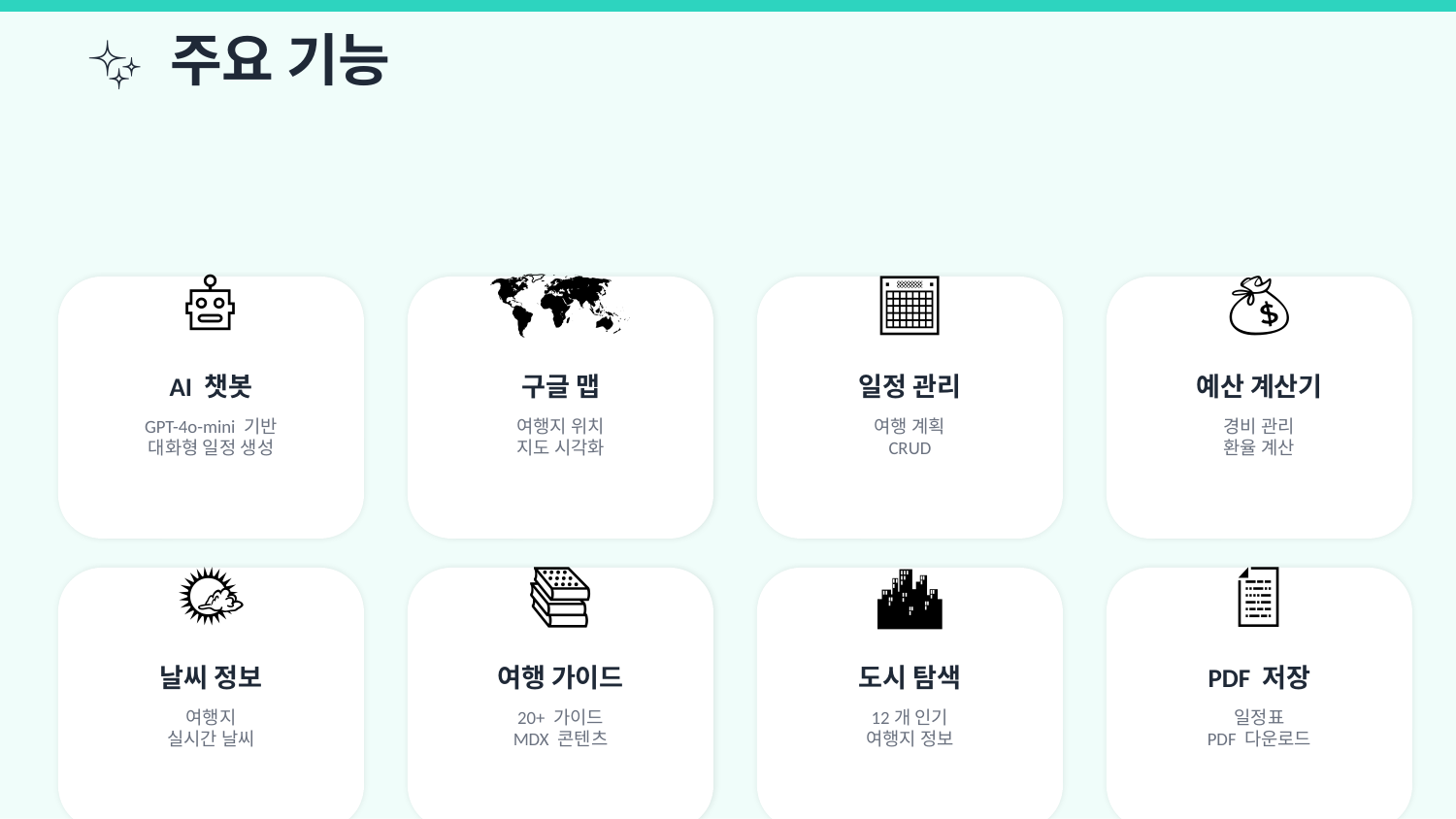

✨ 주요 기능

🤖
🗺️
📅
💰
AI 챗봇
구글 맵
일정 관리
예산 계산기
GPT-4o-mini 기반
대화형 일정 생성
여행지 위치
지도 시각화
여행 계획
CRUD
경비 관리
환율 계산

🌤️
📚
🏙️
📄
날씨 정보
여행 가이드
도시 탐색
PDF 저장
여행지
실시간 날씨
20+ 가이드
MDX 콘텐츠
12개 인기
여행지 정보
일정표
PDF 다운로드